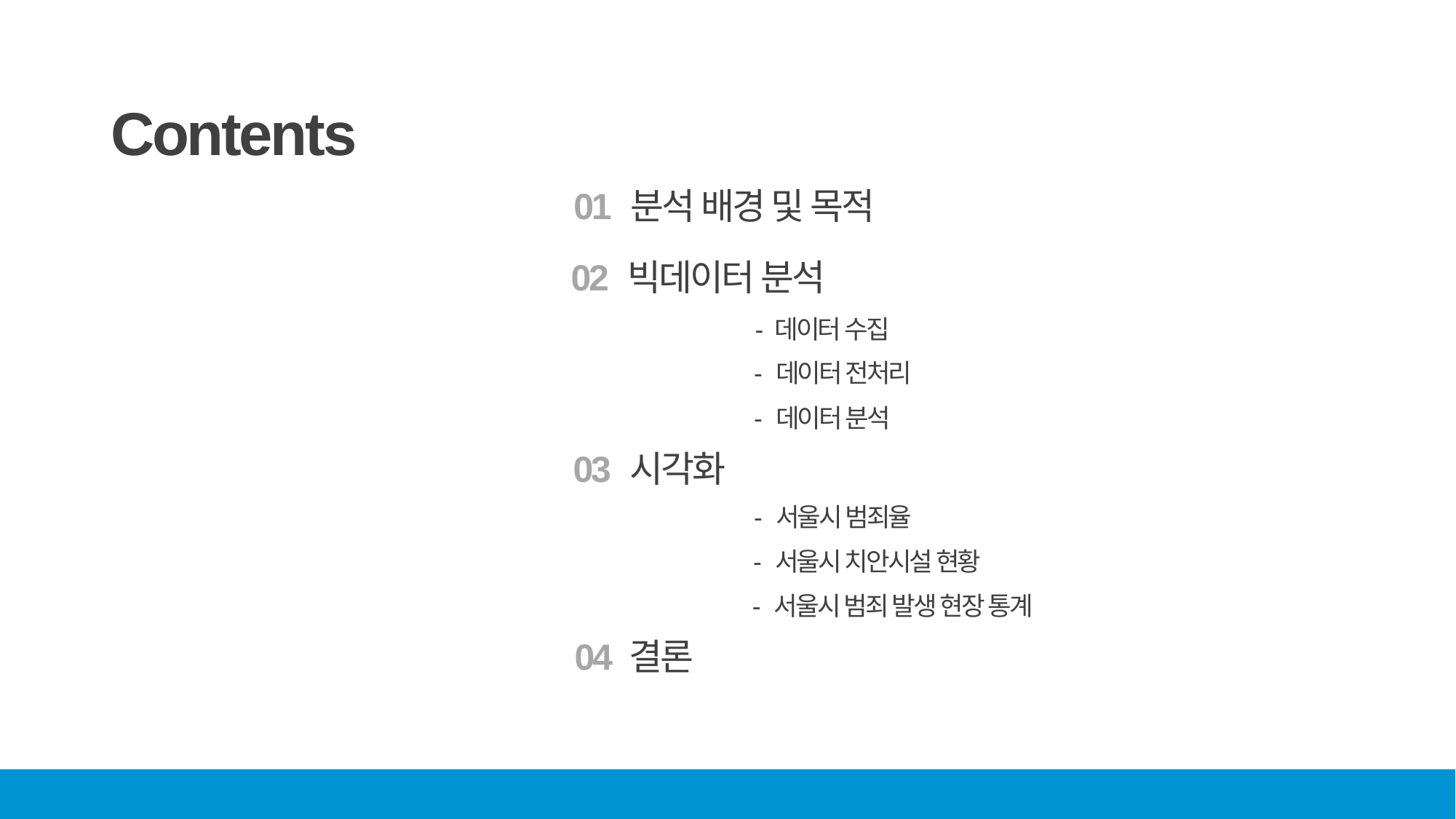

Contents

01 분석 배경 및 목적
02 빅데이터 분석
- 데이터 수집
- 데이터 전처리
- 데이터 분석
03 시각화
- 서울시 범죄율
- 서울시 치안시설 현황
- 서울시 범죄 발생 현장 통계
04 결론